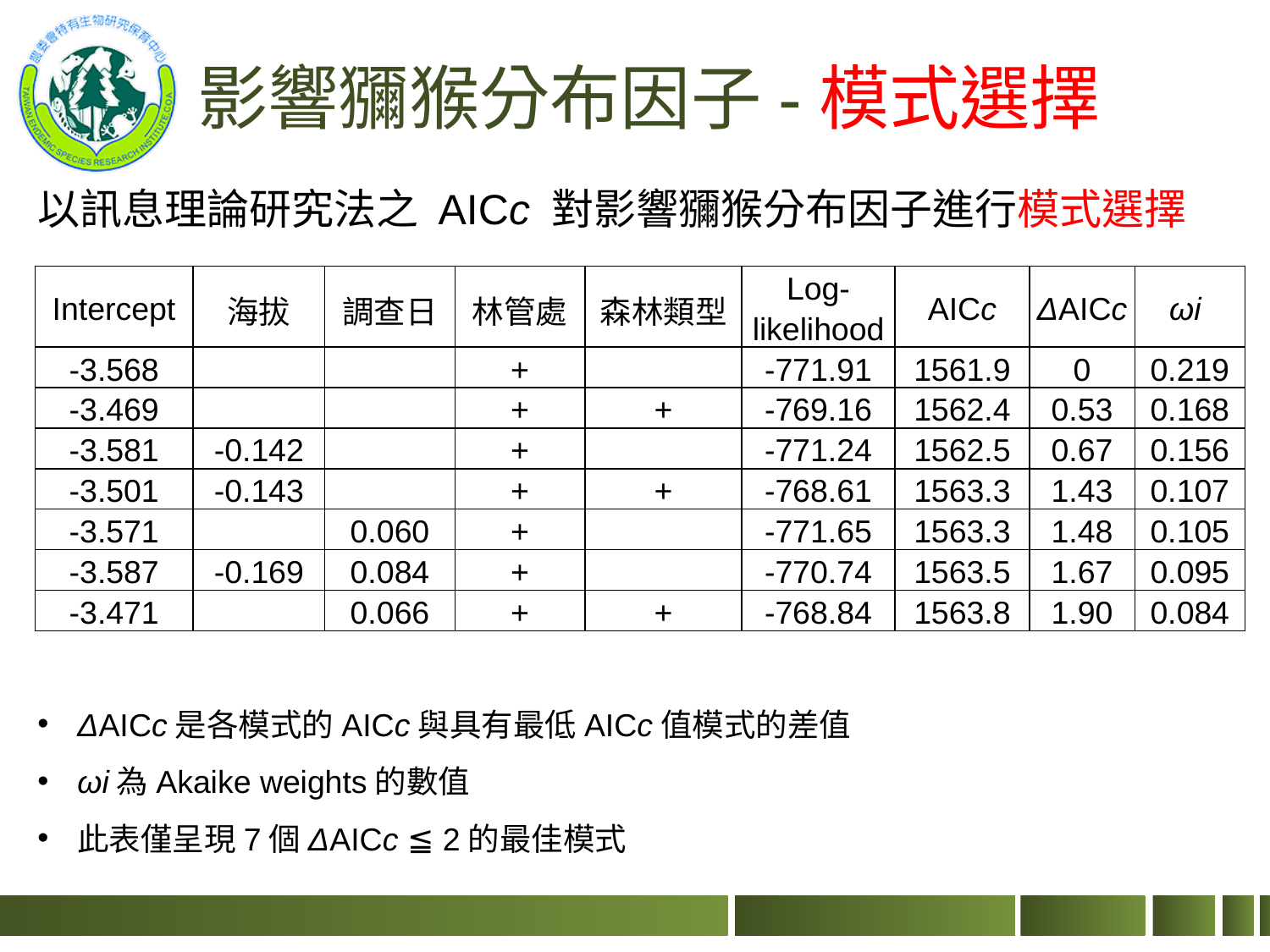

# 影響獼猴分布因子-模式選擇
以訊息理論研究法之 AICc 對影響獼猴分布因子進行模式選擇
| Intercept | 海拔 | 調查日 | 林管處 | 森林類型 | Log- likelihood | AICc | ΔAICc | ωi |
| --- | --- | --- | --- | --- | --- | --- | --- | --- |
| -3.568 |  |  | + |  | -771.91 | 1561.9 | 0 | 0.219 |
| -3.469 |  |  | + | + | -769.16 | 1562.4 | 0.53 | 0.168 |
| -3.581 | -0.142 |  | + |  | -771.24 | 1562.5 | 0.67 | 0.156 |
| -3.501 | -0.143 |  | + | + | -768.61 | 1563.3 | 1.43 | 0.107 |
| -3.571 |  | 0.060 | + |  | -771.65 | 1563.3 | 1.48 | 0.105 |
| -3.587 | -0.169 | 0.084 | + |  | -770.74 | 1563.5 | 1.67 | 0.095 |
| -3.471 |  | 0.066 | + | + | -768.84 | 1563.8 | 1.90 | 0.084 |
ΔAICc是各模式的AICc與具有最低AICc值模式的差值
ωi為Akaike weights的數值
此表僅呈現7個ΔAICc ≦ 2的最佳模式